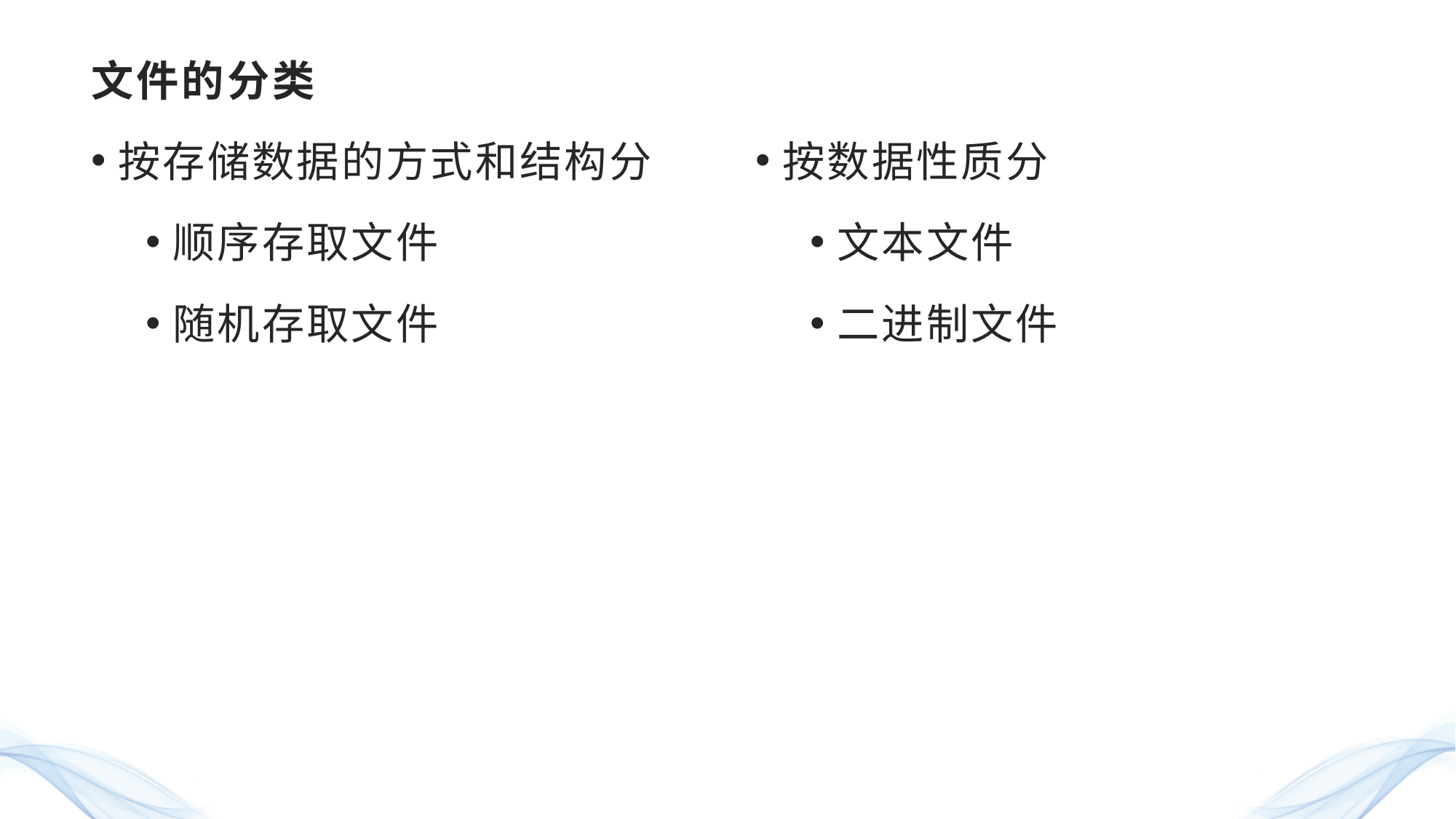

# 文件的分类
按存储数据的方式和结构分
顺序存取文件
随机存取文件

按数据性质分
文本文件
二进制文件